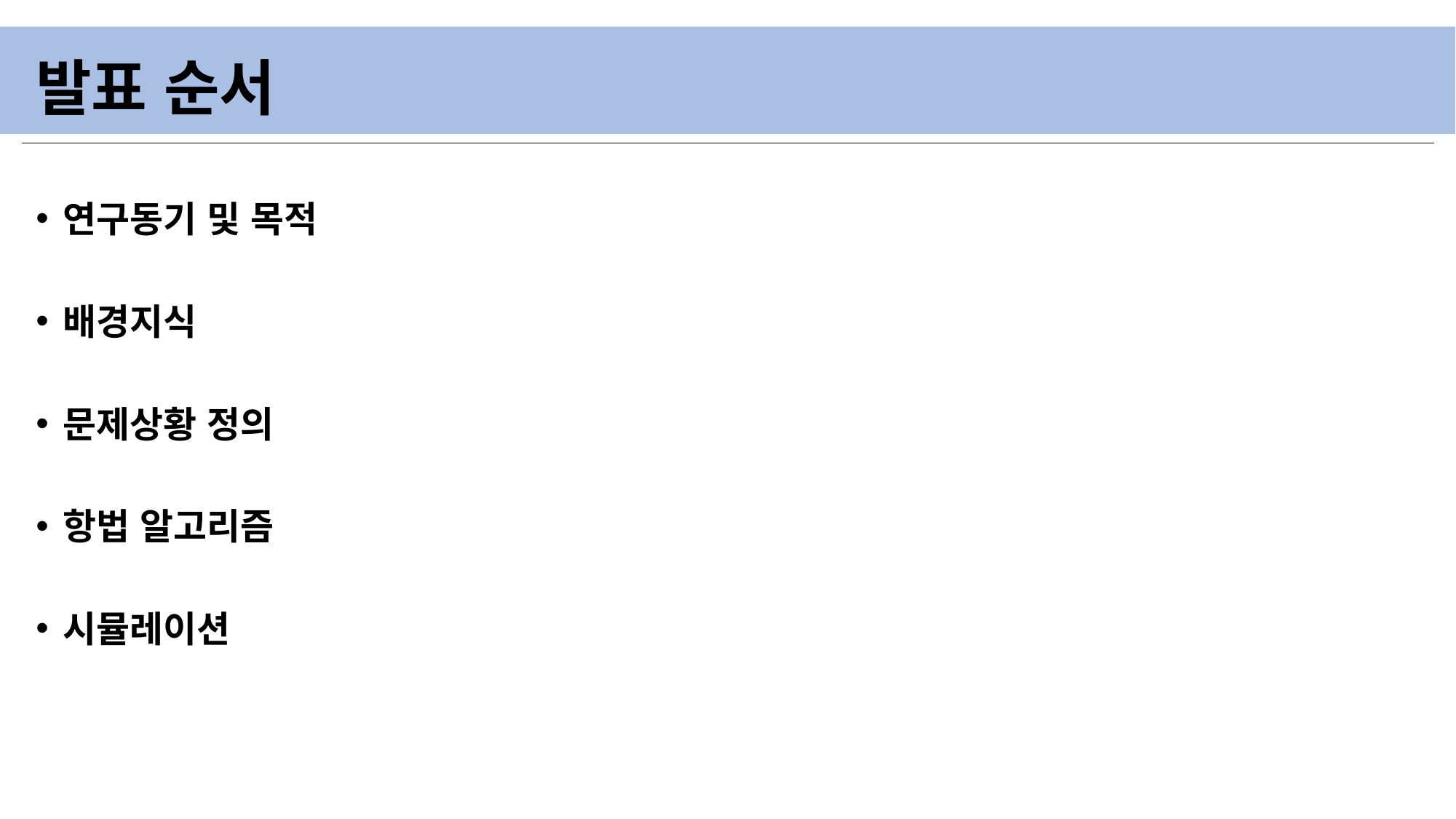

# 발표 순서
연구동기 및 목적
배경지식
문제상황 정의
항법 알고리즘
시뮬레이션